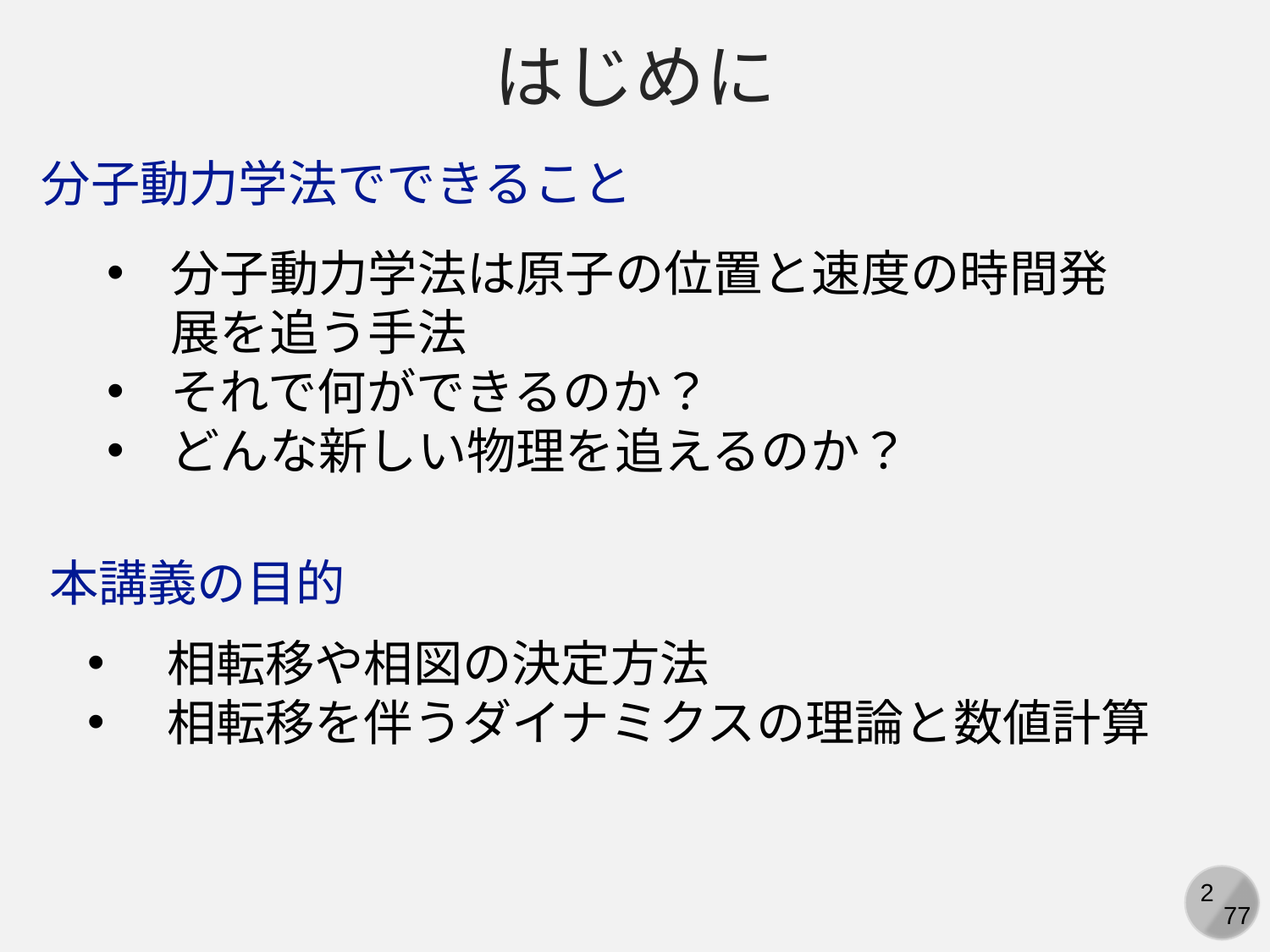

はじめに
分子動力学法でできること
分子動力学法は原子の位置と速度の時間発展を追う手法
それで何ができるのか？
どんな新しい物理を追えるのか？
本講義の目的
相転移や相図の決定方法
相転移を伴うダイナミクスの理論と数値計算